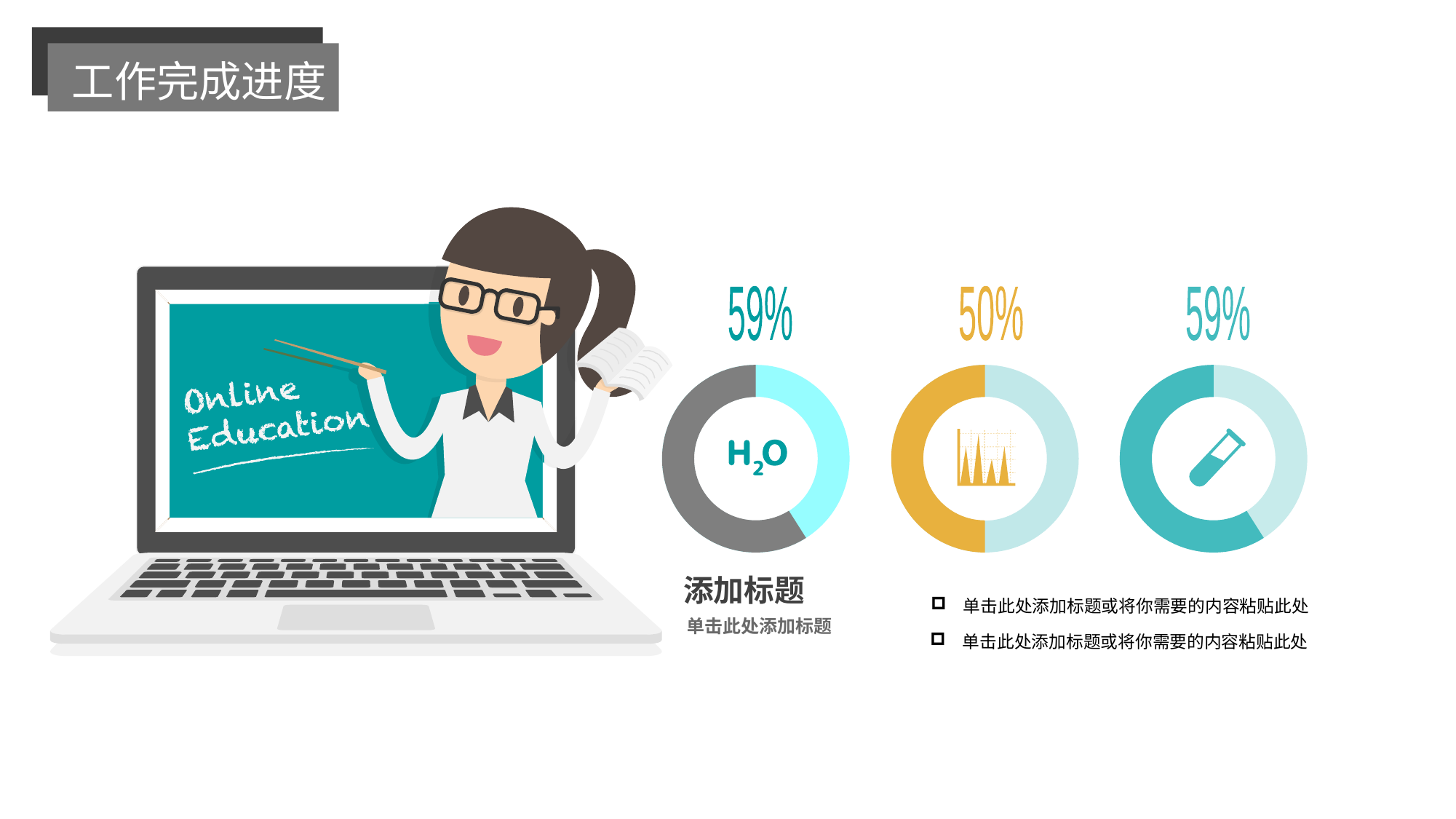

工作完成进度

59%
50%
59%

添加标题
单击此处添加标题或将你需要的内容粘贴此处
单击此处添加标题
单击此处添加标题或将你需要的内容粘贴此处